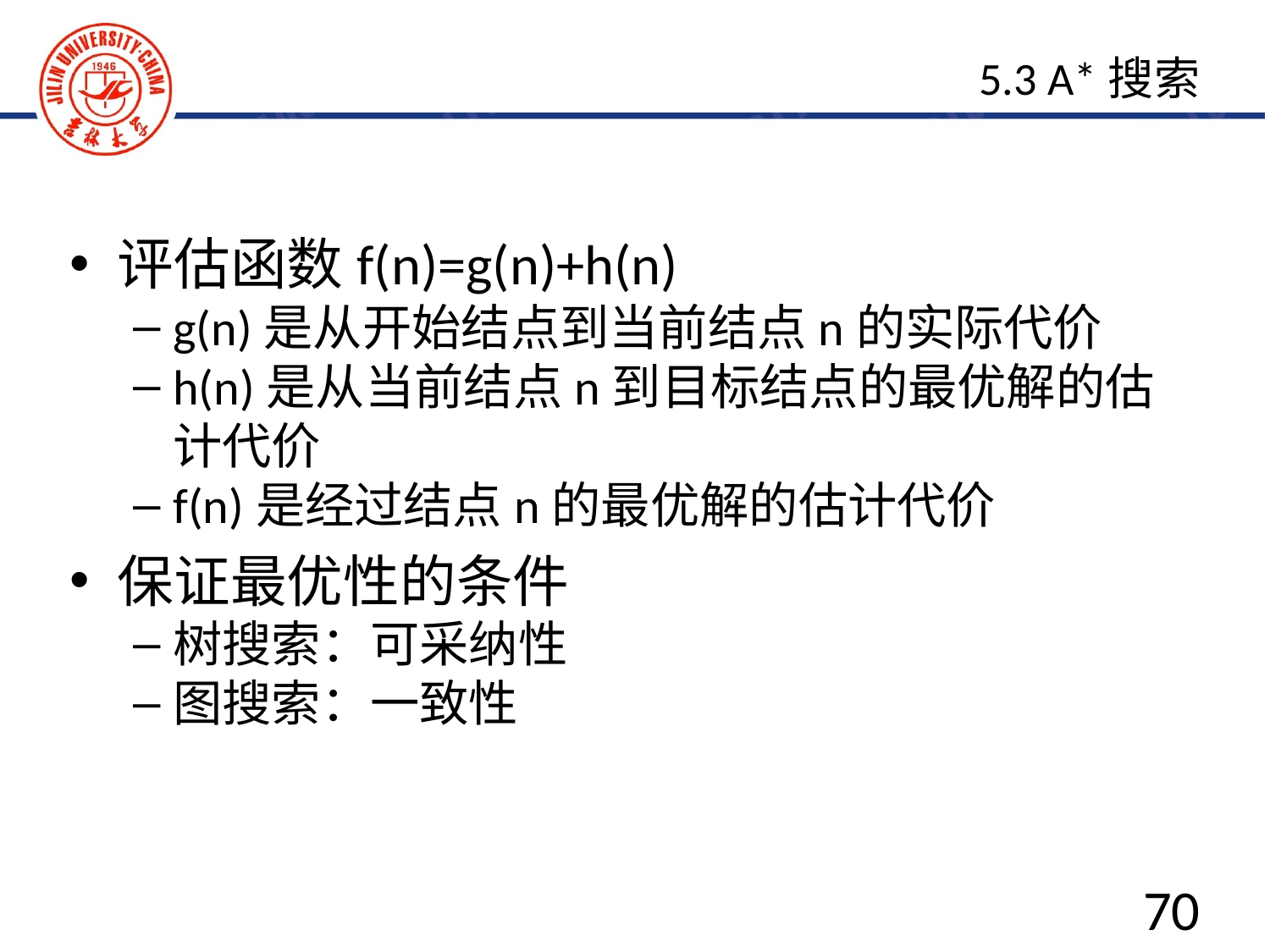

5.3 A*搜索
评估函数f(n)=g(n)+h(n)
g(n)是从开始结点到当前结点n的实际代价
h(n)是从当前结点n到目标结点的最优解的估计代价
f(n)是经过结点n的最优解的估计代价
保证最优性的条件
树搜索：可采纳性
图搜索：一致性
70